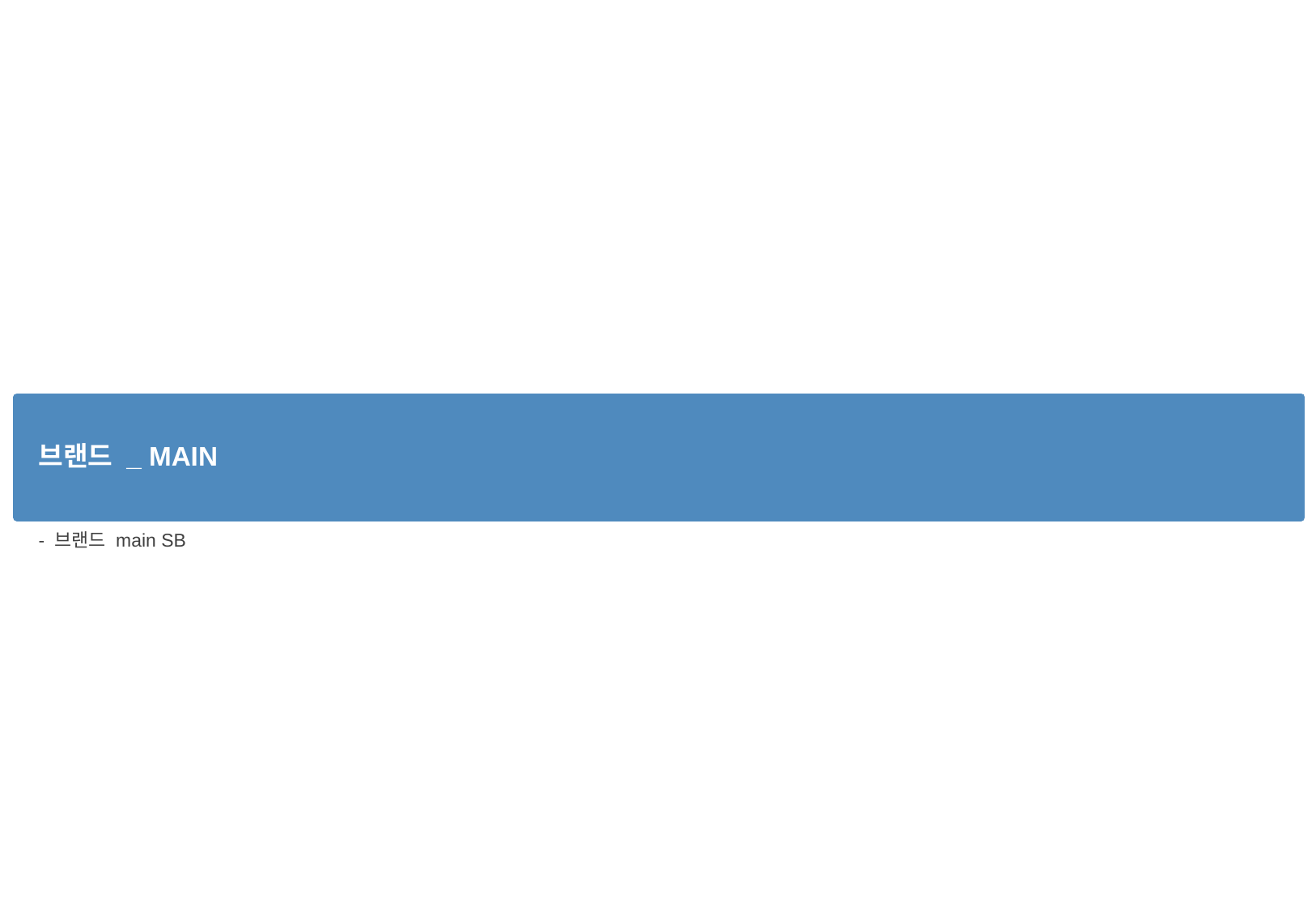

# 브랜드 _ Main
- 브랜드 main SB